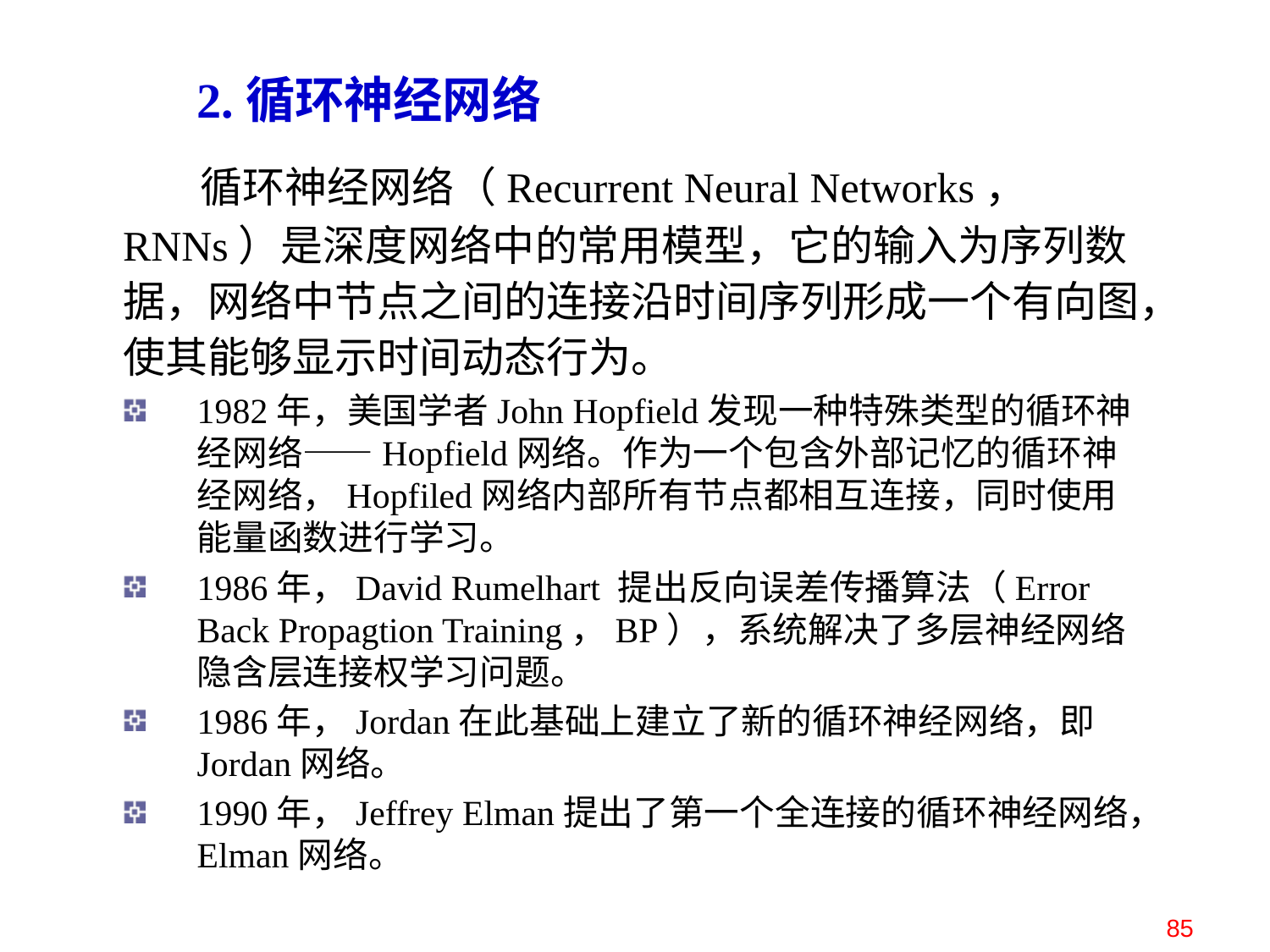

2.循环神经网络
        循环神经网络（Recurrent Neural Networks， RNNs）是深度网络中的常用模型，它的输入为序列数据，网络中节点之间的连接沿时间序列形成一个有向图，使其能够显示时间动态行为。
1982年，美国学者John Hopfield发现一种特殊类型的循环神经网络——Hopfield网络。作为一个包含外部记忆的循环神经网络，Hopfiled网络内部所有节点都相互连接，同时使用能量函数进行学习。
1986年，David Rumelhart 提出反向误差传播算法（Error Back Propagtion Training，BP），系统解决了多层神经网络隐含层连接权学习问题。
1986年，Jordan在此基础上建立了新的循环神经网络，即Jordan网络。
1990年，Jeffrey Elman提出了第一个全连接的循环神经网络，Elman网络。
85